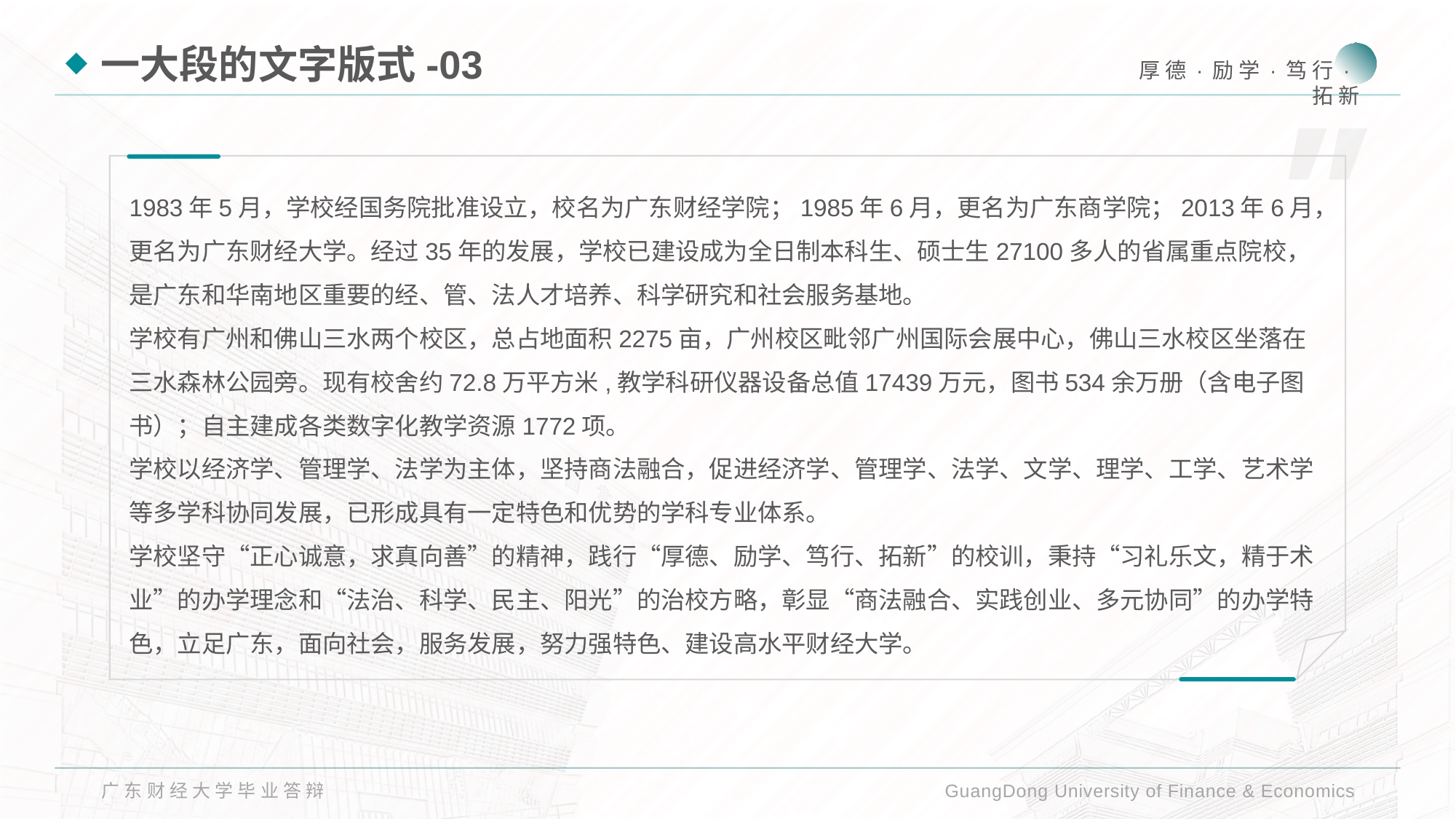

一大段的文字版式-03

1983年5月，学校经国务院批准设立，校名为广东财经学院；1985年6月，更名为广东商学院；2013年6月，更名为广东财经大学。经过35年的发展，学校已建设成为全日制本科生、硕士生27100多人的省属重点院校，是广东和华南地区重要的经、管、法人才培养、科学研究和社会服务基地。
学校有广州和佛山三水两个校区，总占地面积2275亩，广州校区毗邻广州国际会展中心，佛山三水校区坐落在三水森林公园旁。现有校舍约72.8万平方米,教学科研仪器设备总值17439万元，图书534余万册（含电子图书）；自主建成各类数字化教学资源1772项。
学校以经济学、管理学、法学为主体，坚持商法融合，促进经济学、管理学、法学、文学、理学、工学、艺术学等多学科协同发展，已形成具有一定特色和优势的学科专业体系。
学校坚守“正心诚意，求真向善”的精神，践行“厚德、励学、笃行、拓新”的校训，秉持“习礼乐文，精于术业”的办学理念和“法治、科学、民主、阳光”的治校方略，彰显“商法融合、实践创业、多元协同”的办学特色，立足广东，面向社会，服务发展，努力强特色、建设高水平财经大学。